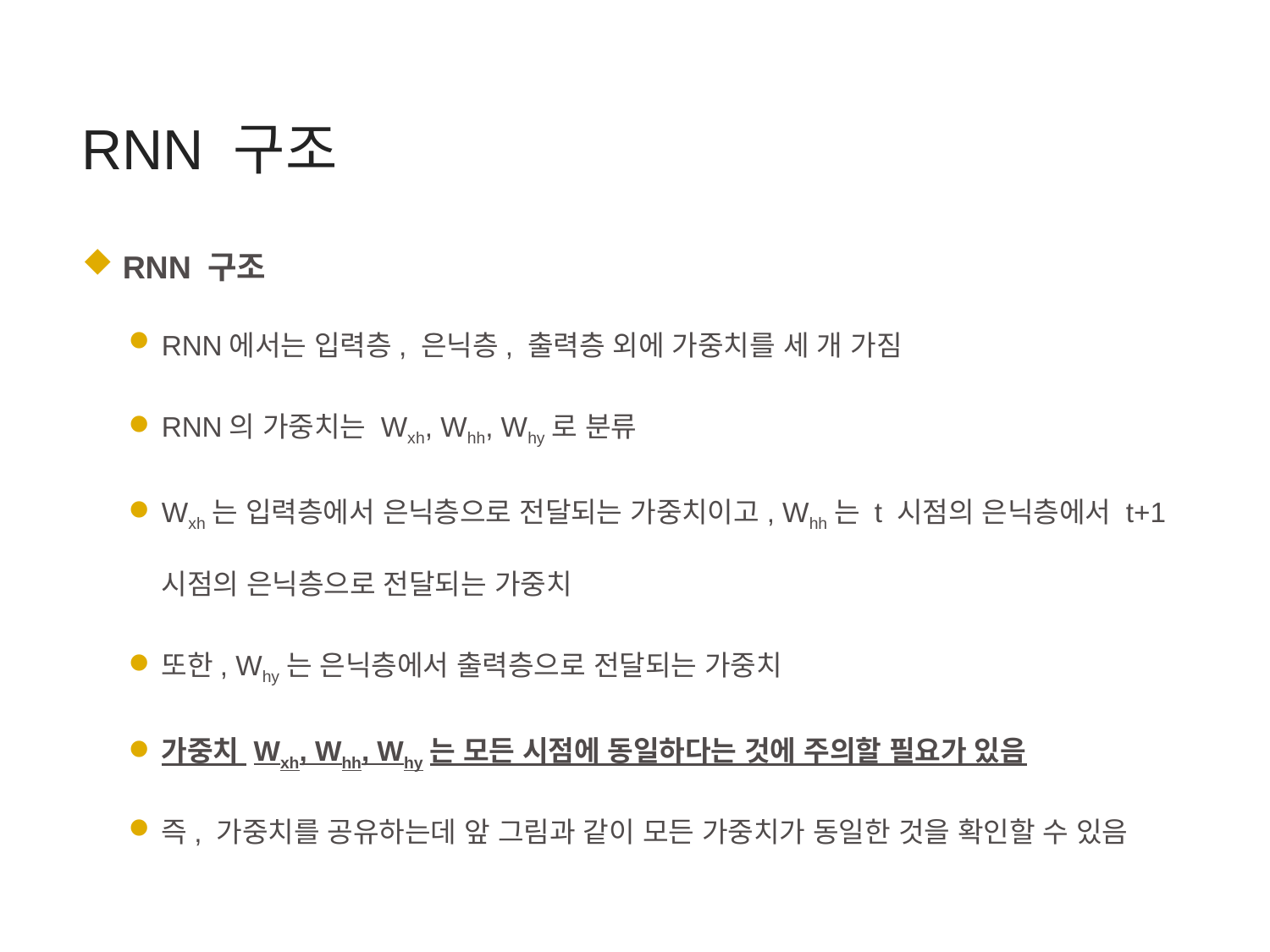

RNN 구조
 RNN 구조
RNN에서는 입력층, 은닉층, 출력층 외에 가중치를 세 개 가짐
RNN의 가중치는 Wxh, Whh, Why로 분류
Wxh는 입력층에서 은닉층으로 전달되는 가중치이고, Whh는 t 시점의 은닉층에서 t+1 시점의 은닉층으로 전달되는 가중치
또한, Why는 은닉층에서 출력층으로 전달되는 가중치
가중치 Wxh, Whh, Why는 모든 시점에 동일하다는 것에 주의할 필요가 있음
즉, 가중치를 공유하는데 앞 그림과 같이 모든 가중치가 동일한 것을 확인할 수 있음